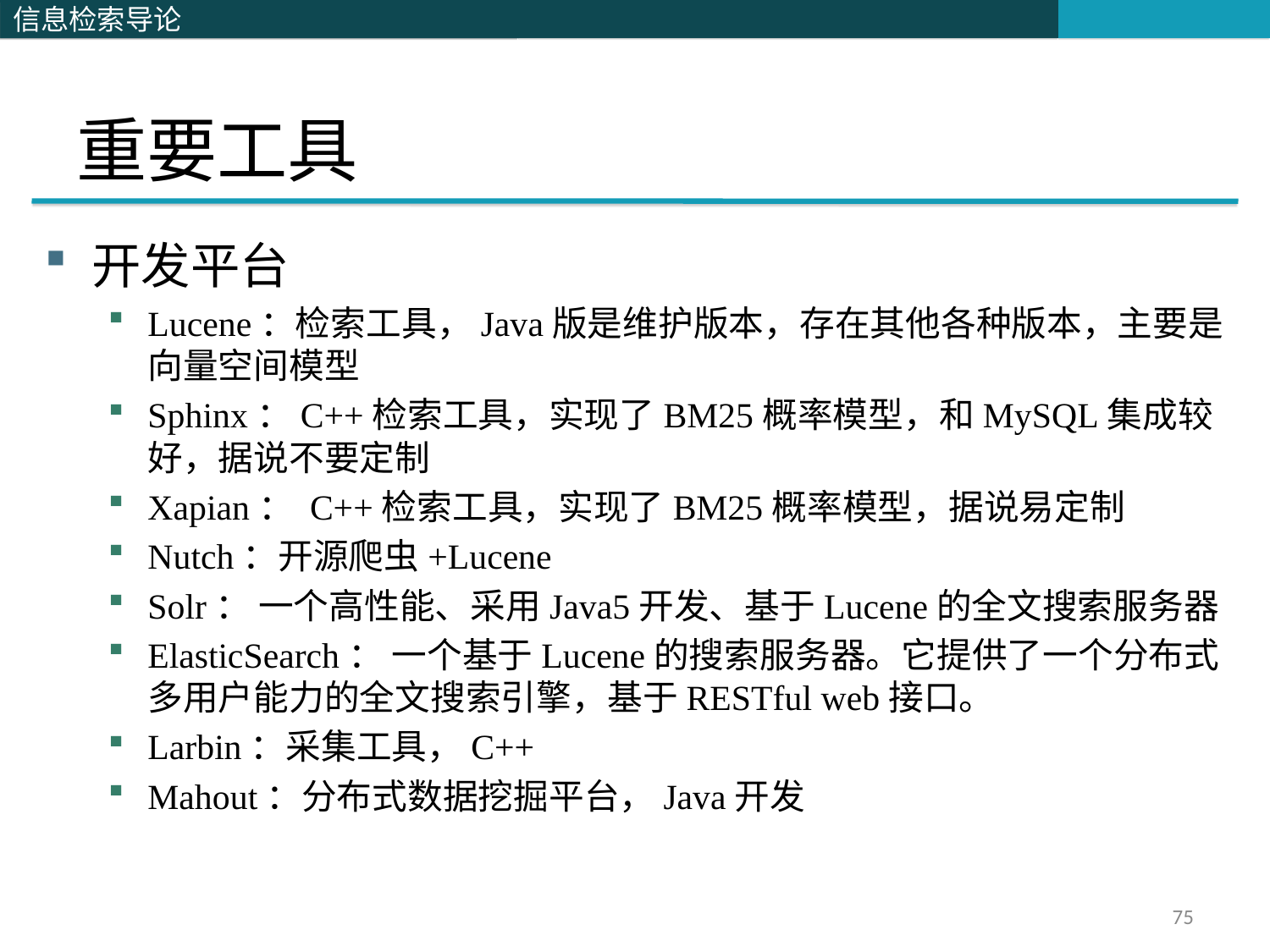

# 重要工具
开发平台
Lucene：检索工具，Java版是维护版本，存在其他各种版本，主要是向量空间模型
Sphinx：C++检索工具，实现了BM25概率模型，和MySQL集成较好，据说不要定制
Xapian： C++检索工具，实现了BM25概率模型，据说易定制
Nutch：开源爬虫+Lucene
Solr： 一个高性能、采用Java5开发、基于Lucene的全文搜索服务器
ElasticSearch： 一个基于Lucene的搜索服务器。它提供了一个分布式多用户能力的全文搜索引擎，基于RESTful web接口。
Larbin：采集工具，C++
Mahout：分布式数据挖掘平台，Java开发

75